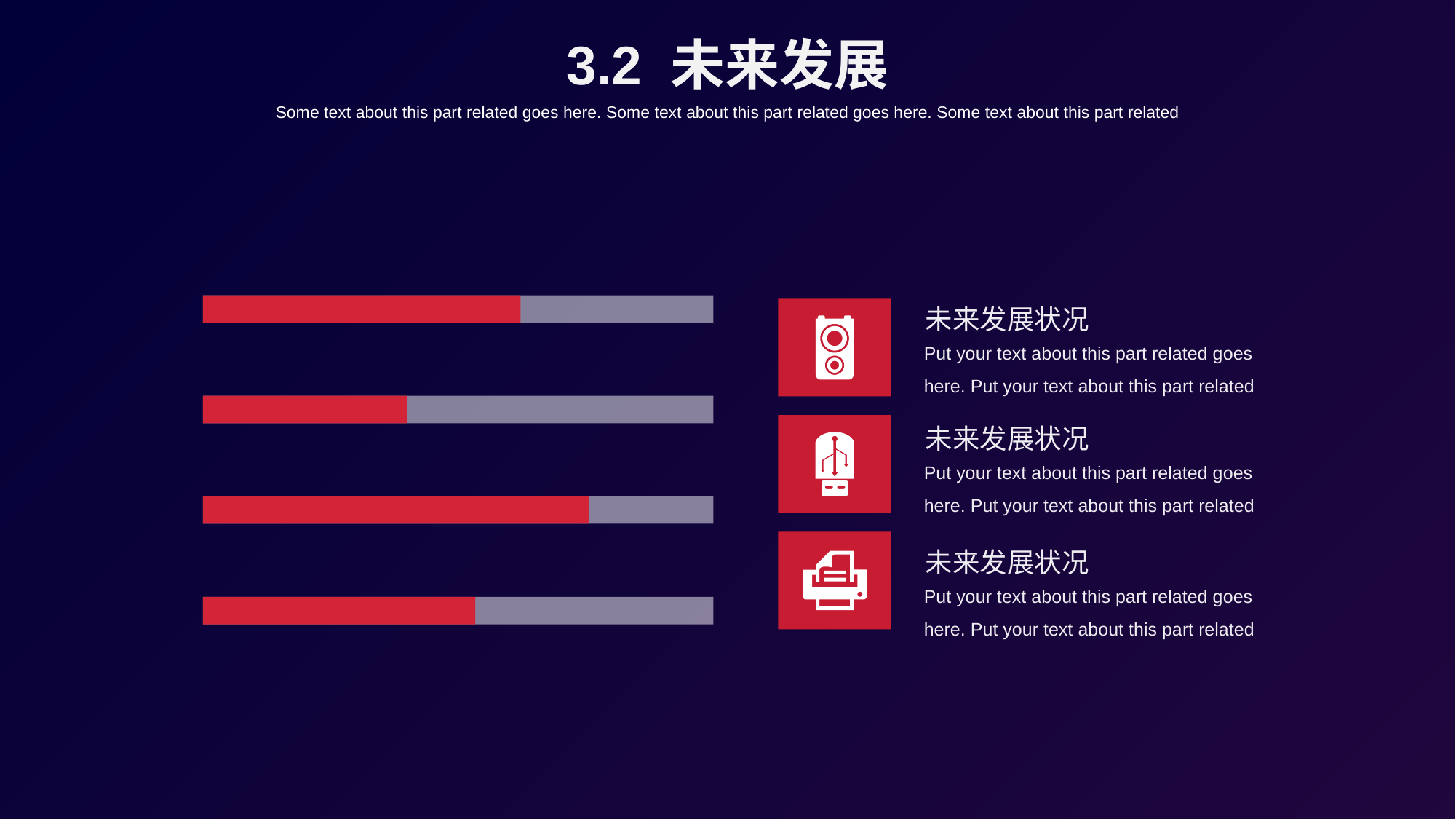

3.2 未来发展
Some text about this part related goes here. Some text about this part related goes here. Some text about this part related

### Chart

| Category | 系列 1 | 系列 2 |
|---|---|---|
| TYPE 1 | 4.5 | 2.4 |
| TYPE 2 | 4.5 | 3.4 |
| TYPE 3 | 4.5 | 1.8 |
| TYPE 4 | 4.5 | 2.8 |
未来发展状况
Put your text about this part related goes here. Put your text about this part related

未来发展状况
Put your text about this part related goes here. Put your text about this part related

未来发展状况

Put your text about this part related goes here. Put your text about this part related